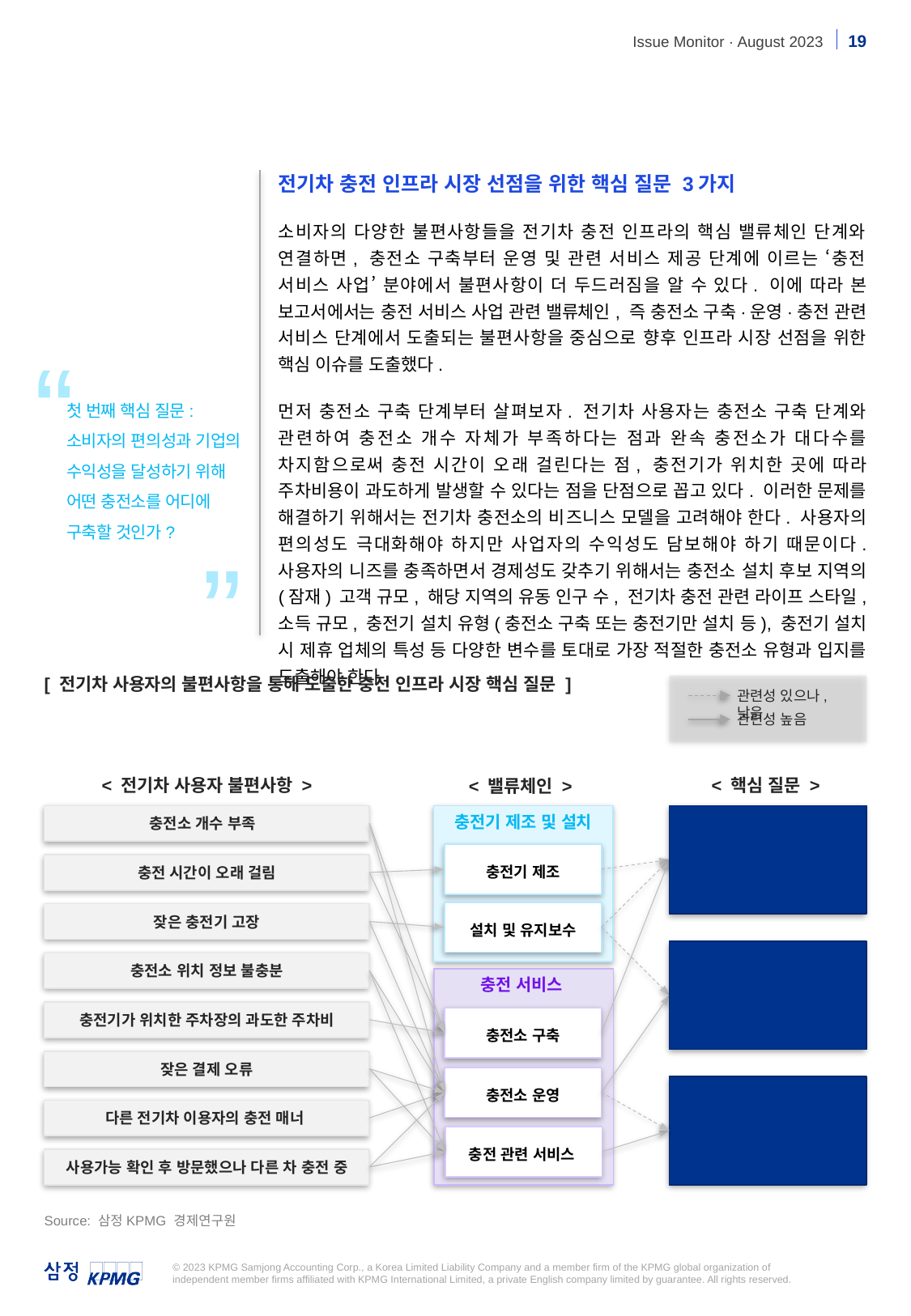

전기차 충전 인프라 시장 선점을 위한 핵심 질문 3가지
소비자의 다양한 불편사항들을 전기차 충전 인프라의 핵심 밸류체인 단계와 연결하면, 충전소 구축부터 운영 및 관련 서비스 제공 단계에 이르는 ‘충전 서비스 사업’ 분야에서 불편사항이 더 두드러짐을 알 수 있다. 이에 따라 본 보고서에서는 충전 서비스 사업 관련 밸류체인, 즉 충전소 구축·운영·충전 관련 서비스 단계에서 도출되는 불편사항을 중심으로 향후 인프라 시장 선점을 위한 핵심 이슈를 도출했다.
먼저 충전소 구축 단계부터 살펴보자. 전기차 사용자는 충전소 구축 단계와 관련하여 충전소 개수 자체가 부족하다는 점과 완속 충전소가 대다수를 차지함으로써 충전 시간이 오래 걸린다는 점, 충전기가 위치한 곳에 따라 주차비용이 과도하게 발생할 수 있다는 점을 단점으로 꼽고 있다. 이러한 문제를 해결하기 위해서는 전기차 충전소의 비즈니스 모델을 고려해야 한다. 사용자의 편의성도 극대화해야 하지만 사업자의 수익성도 담보해야 하기 때문이다. 사용자의 니즈를 충족하면서 경제성도 갖추기 위해서는 충전소 설치 후보 지역의 (잠재) 고객 규모, 해당 지역의 유동 인구 수, 전기차 충전 관련 라이프 스타일, 소득 규모, 충전기 설치 유형(충전소 구축 또는 충전기만 설치 등), 충전기 설치 시 제휴 업체의 특성 등 다양한 변수를 토대로 가장 적절한 충전소 유형과 입지를 도출해야 한다.

“
첫 번째 핵심 질문:
소비자의 편의성과 기업의 수익성을 달성하기 위해 어떤 충전소를 어디에 구축할 것인가?
”
[ 전기차 사용자의 불편사항을 통해 도출한 충전 인프라 시장 핵심 질문 ]

관련성 있으나, 낮음
관련성 높음
< 전기차 사용자 불편사항 >
< 핵심 질문 >
< 밸류체인 >
충전소 개수 부족
충전기 제조 및 설치
소비자 편의성·기업의 수익성을 달성하기 위해 어떤 충전소를 어디에 구축할 것인가?
충전기 제조
충전 시간이 오래 걸림
설치 및 유지보수
잦은 충전기 고장
충전 인프라에 대한 소비자의 불안을 어떻게 개선할 것인가?
충전소 위치 정보 불충분
충전 서비스
충전기가 위치한 주차장의 과도한 주차비
충전소 구축
잦은 결제 오류
충전소 운영
충전 관련 서비스를 통해 고객의 충전소 이용을 촉진하려면?
다른 전기차 이용자의 충전 매너
충전 관련 서비스
사용가능 확인 후 방문했으나 다른 차 충전 중
Source: 삼정KPMG 경제연구원